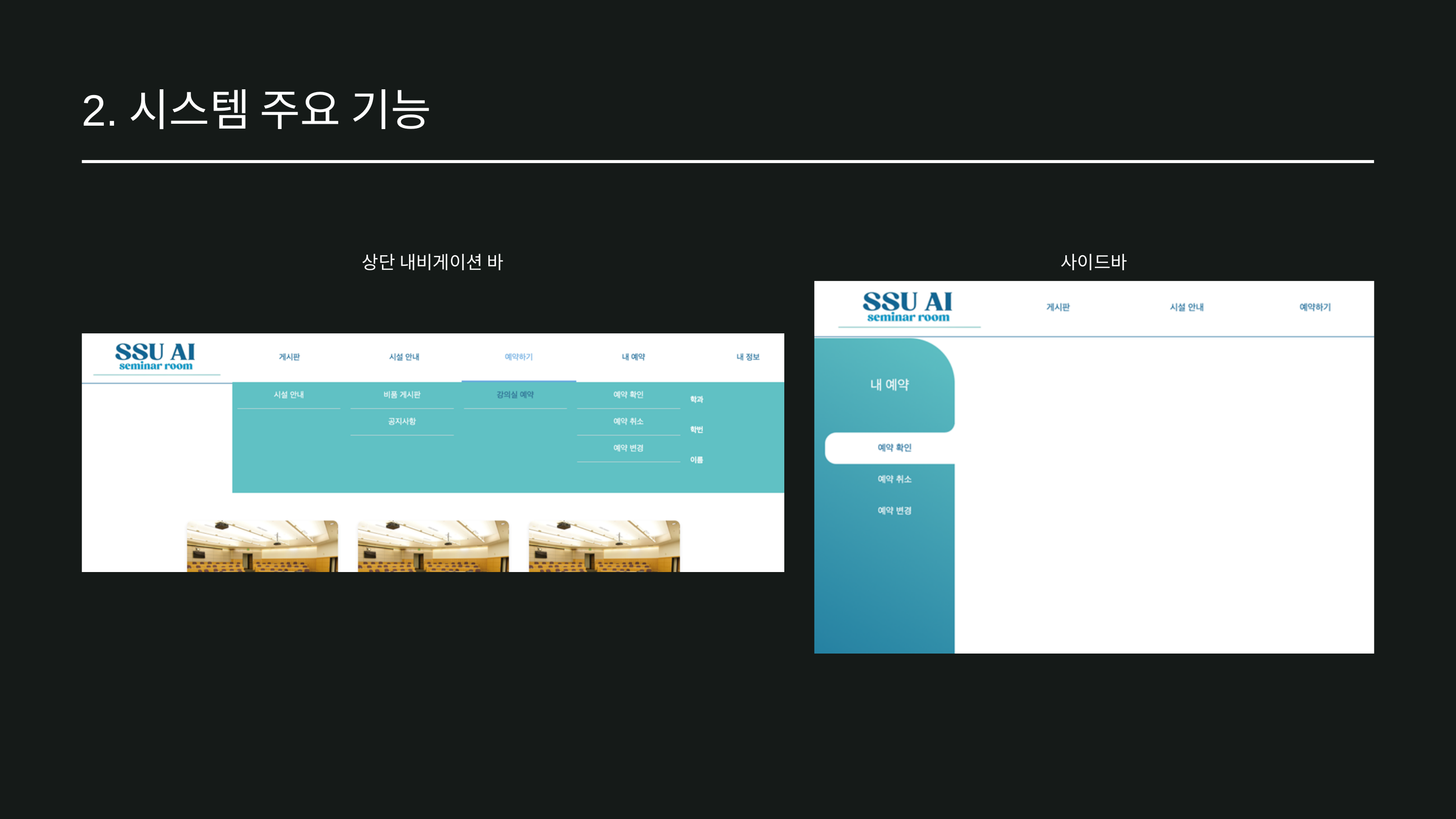

2.시스템 주요 기능

상단 내비게이션 바
사이드바